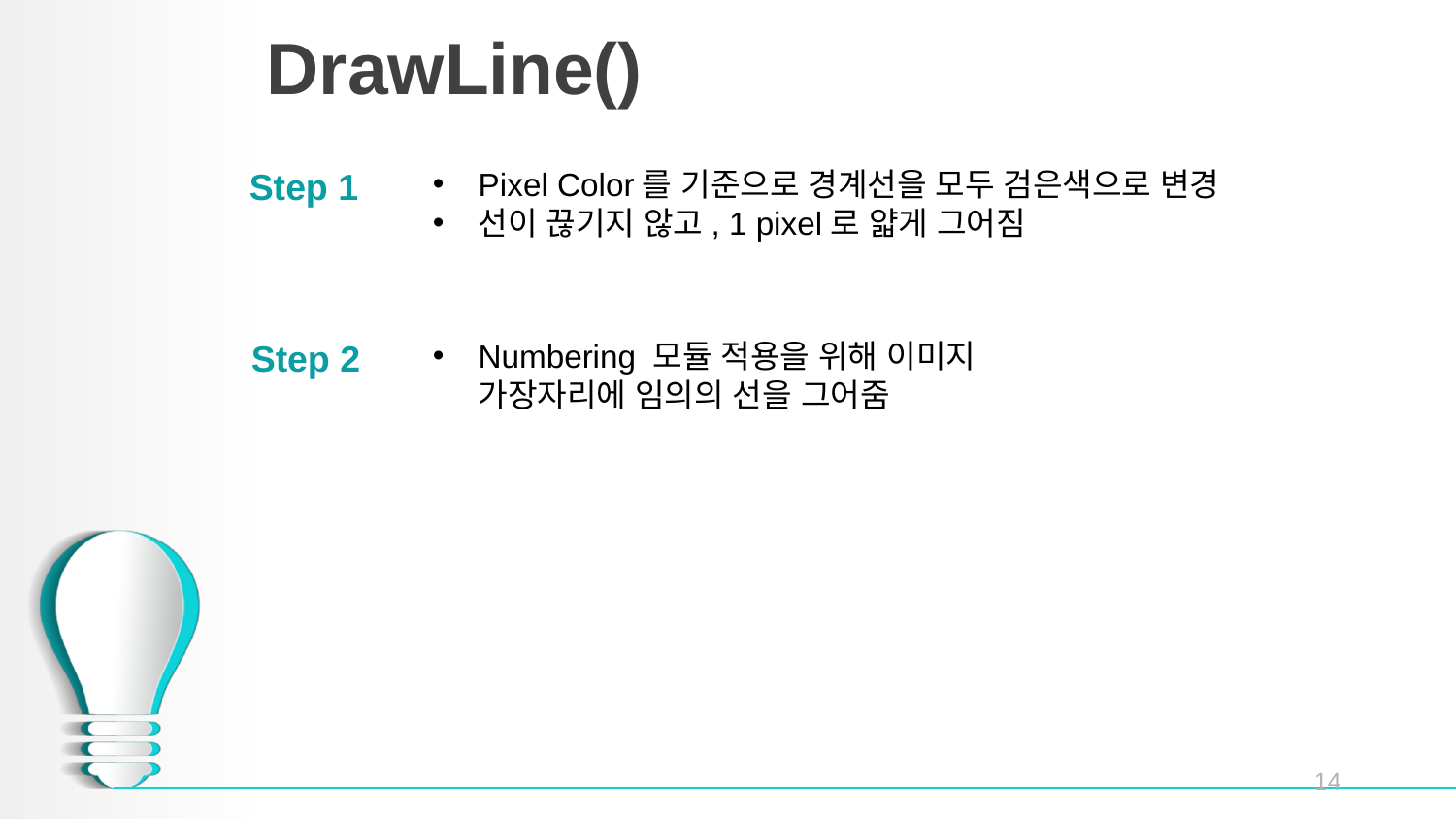

# DrawLine()
Step 1
Pixel Color를 기준으로 경계선을 모두 검은색으로 변경
선이 끊기지 않고, 1 pixel로 얇게 그어짐
Step 2
Numbering 모듈 적용을 위해 이미지 가장자리에 임의의 선을 그어줌
14